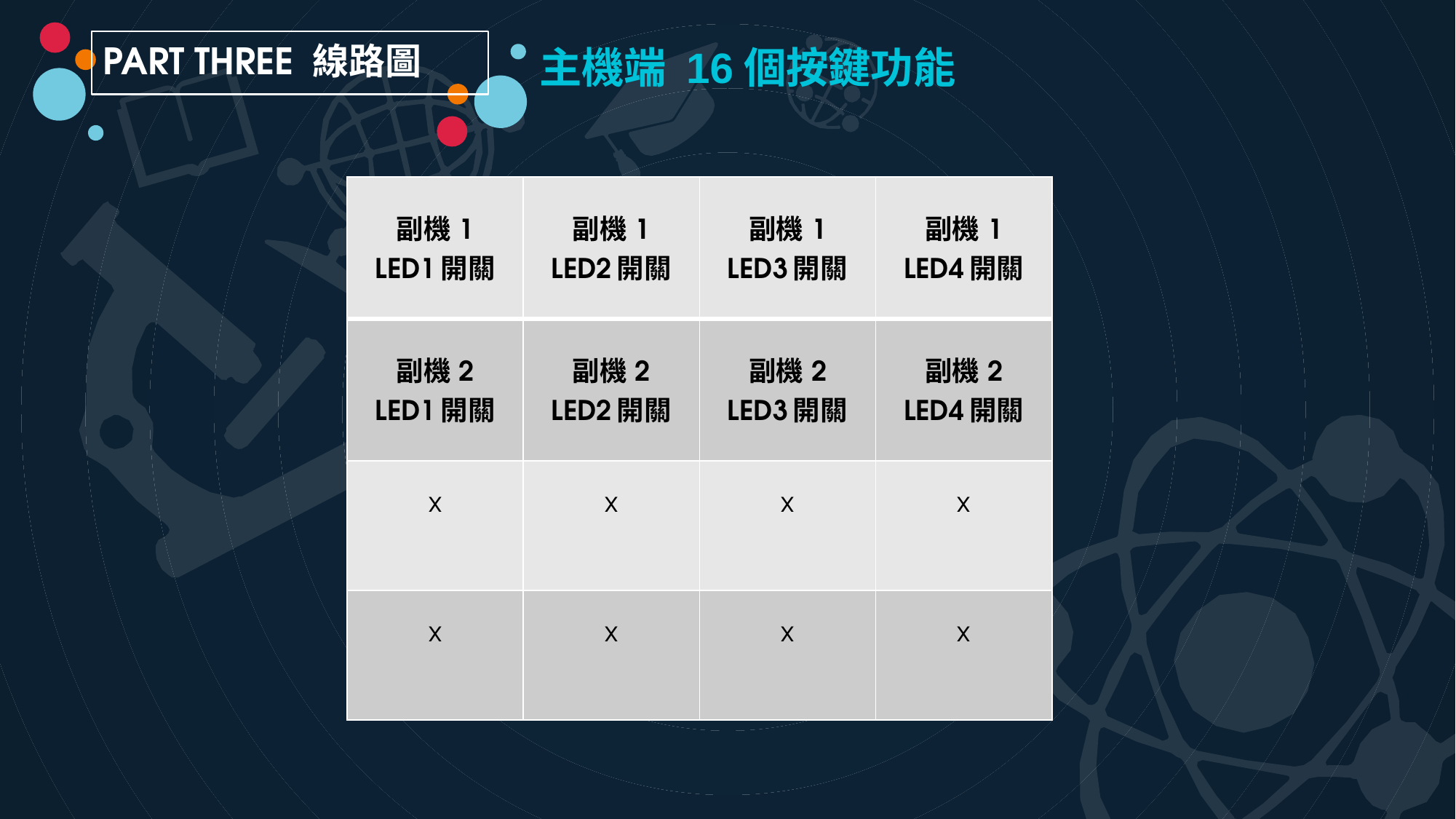

PART THREE 線路圖
主機端 16個按鍵功能
| 副機1 LED1開關 | 副機1 LED2開關 | 副機1 LED3開關 | 副機1 LED4開關 |
| --- | --- | --- | --- |
| 副機2 LED1開關 | 副機2 LED2開關 | 副機2 LED3開關 | 副機2 LED4開關 |
| x | x | x | x |
| x | x | x | x |